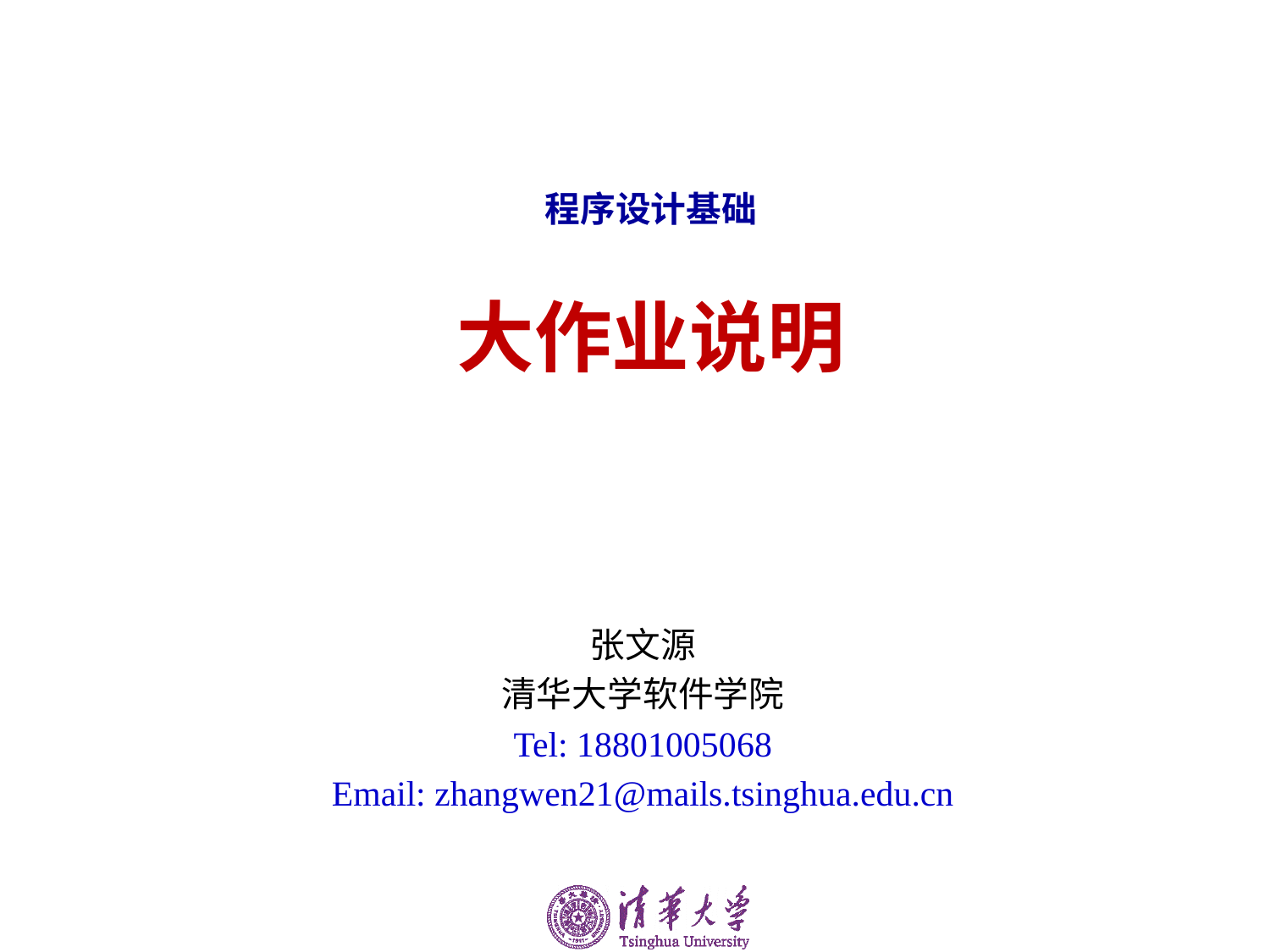

# 程序设计基础 大作业说明
张文源
清华大学软件学院
Tel: 18801005068
Email: zhangwen21@mails.tsinghua.edu.cn